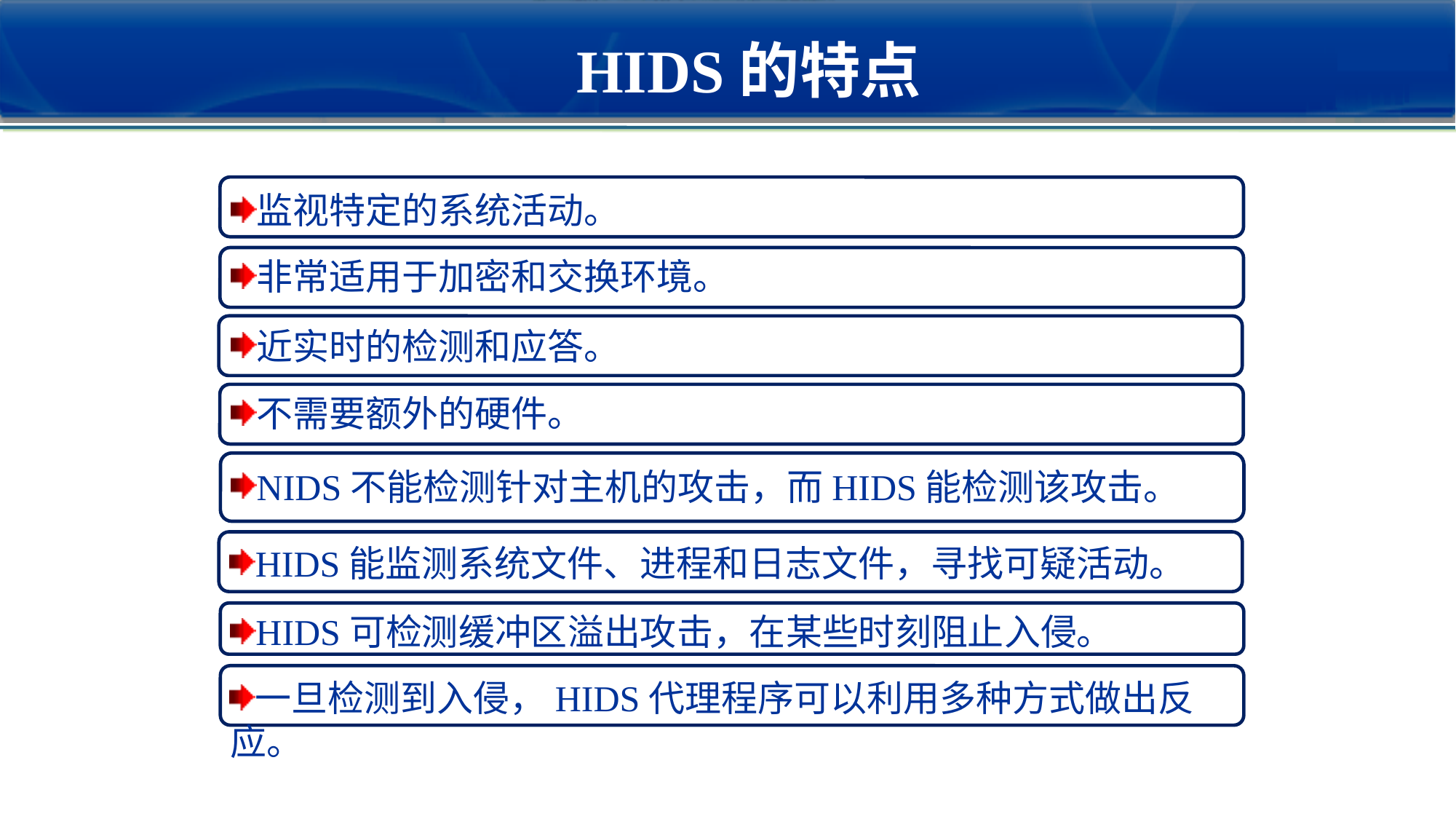

HIDS的特点

监视特定的系统活动。

非常适用于加密和交换环境。

近实时的检测和应答。

不需要额外的硬件。

NIDS不能检测针对主机的攻击，而HIDS能检测该攻击。

HIDS能监测系统文件、进程和日志文件，寻找可疑活动。

HIDS可检测缓冲区溢出攻击，在某些时刻阻止入侵。

一旦检测到入侵，HIDS代理程序可以利用多种方式做出反应。